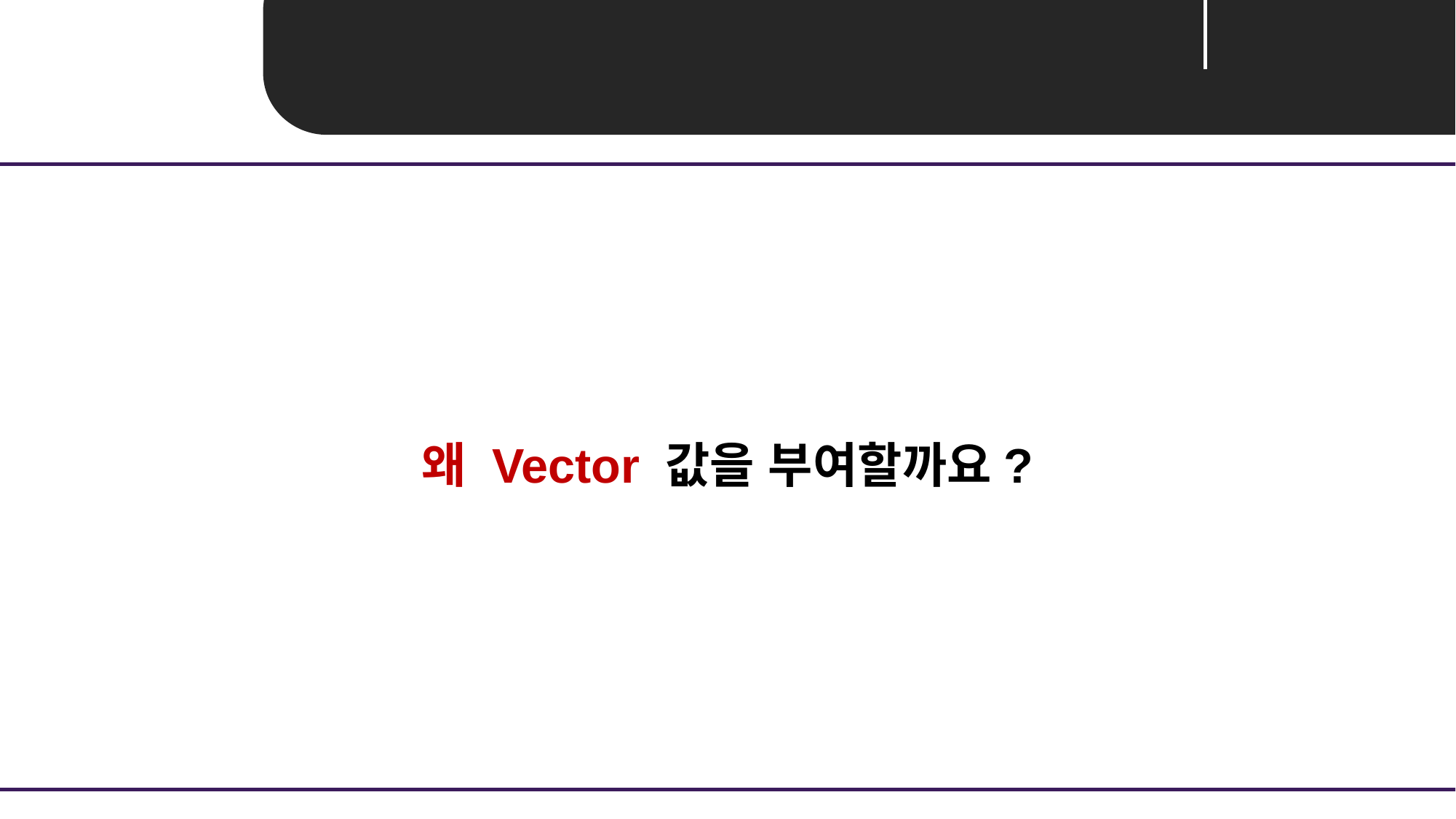

Unit  04 ㅣ  Embedding
왜 Vector 값을 부여할까요?